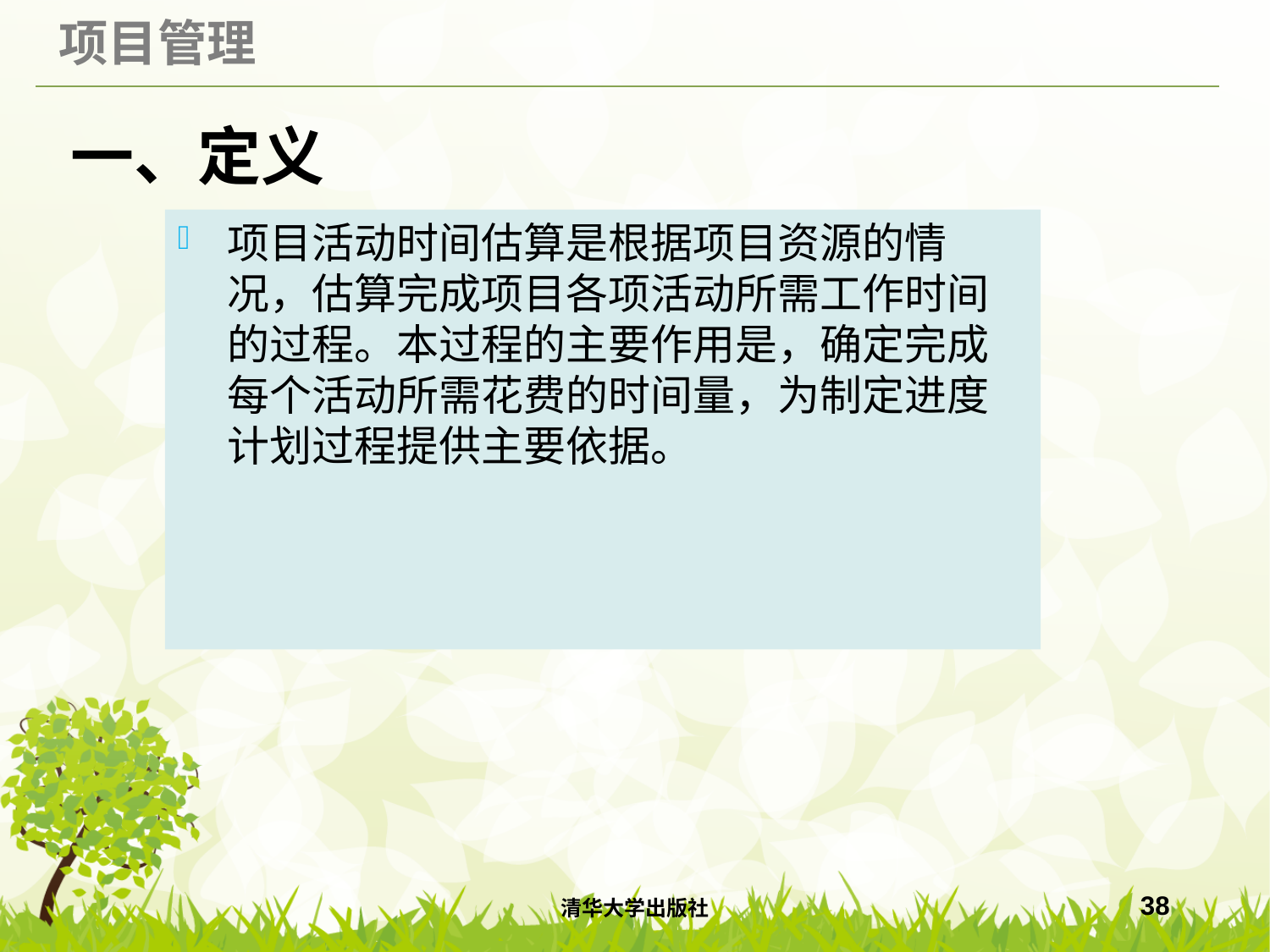

# 一、定义
项目活动时间估算是根据项目资源的情况，估算完成项目各项活动所需工作时间的过程。本过程的主要作用是，确定完成每个活动所需花费的时间量，为制定进度计划过程提供主要依据。
清华大学出版社
38